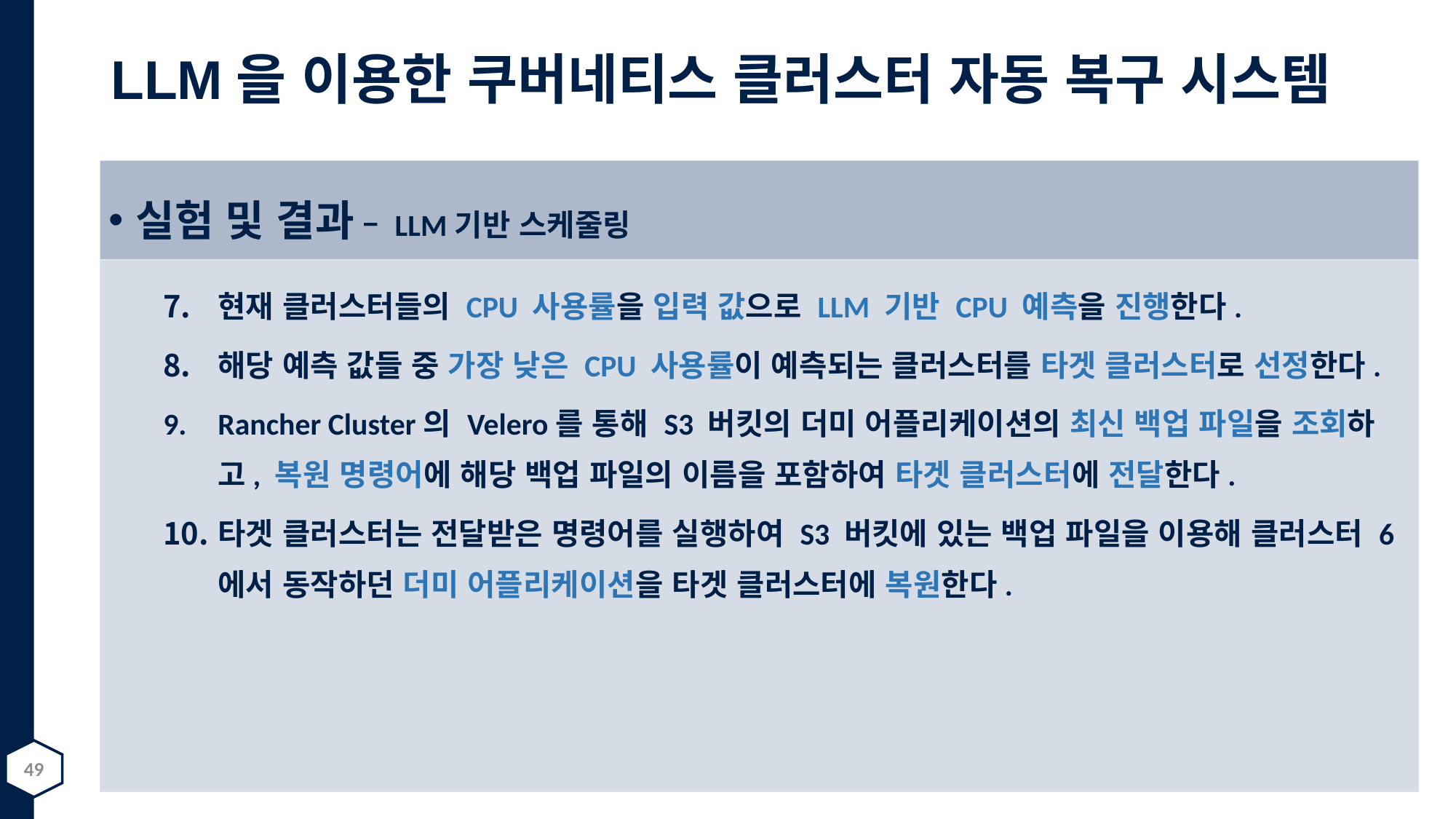

# LLM을 이용한 쿠버네티스 클러스터 자동 복구 시스템
실험 및 결과 – LLM기반 스케줄링
현재 클러스터들의 CPU 사용률을 입력 값으로 LLM 기반 CPU 예측을 진행한다.
해당 예측 값들 중 가장 낮은 CPU 사용률이 예측되는 클러스터를 타겟 클러스터로 선정한다.
Rancher Cluster의 Velero를 통해 S3 버킷의 더미 어플리케이션의 최신 백업 파일을 조회하고, 복원 명령어에 해당 백업 파일의 이름을 포함하여 타겟 클러스터에 전달한다.
타겟 클러스터는 전달받은 명령어를 실행하여 S3 버킷에 있는 백업 파일을 이용해 클러스터 6에서 동작하던 더미 어플리케이션을 타겟 클러스터에 복원한다.
49